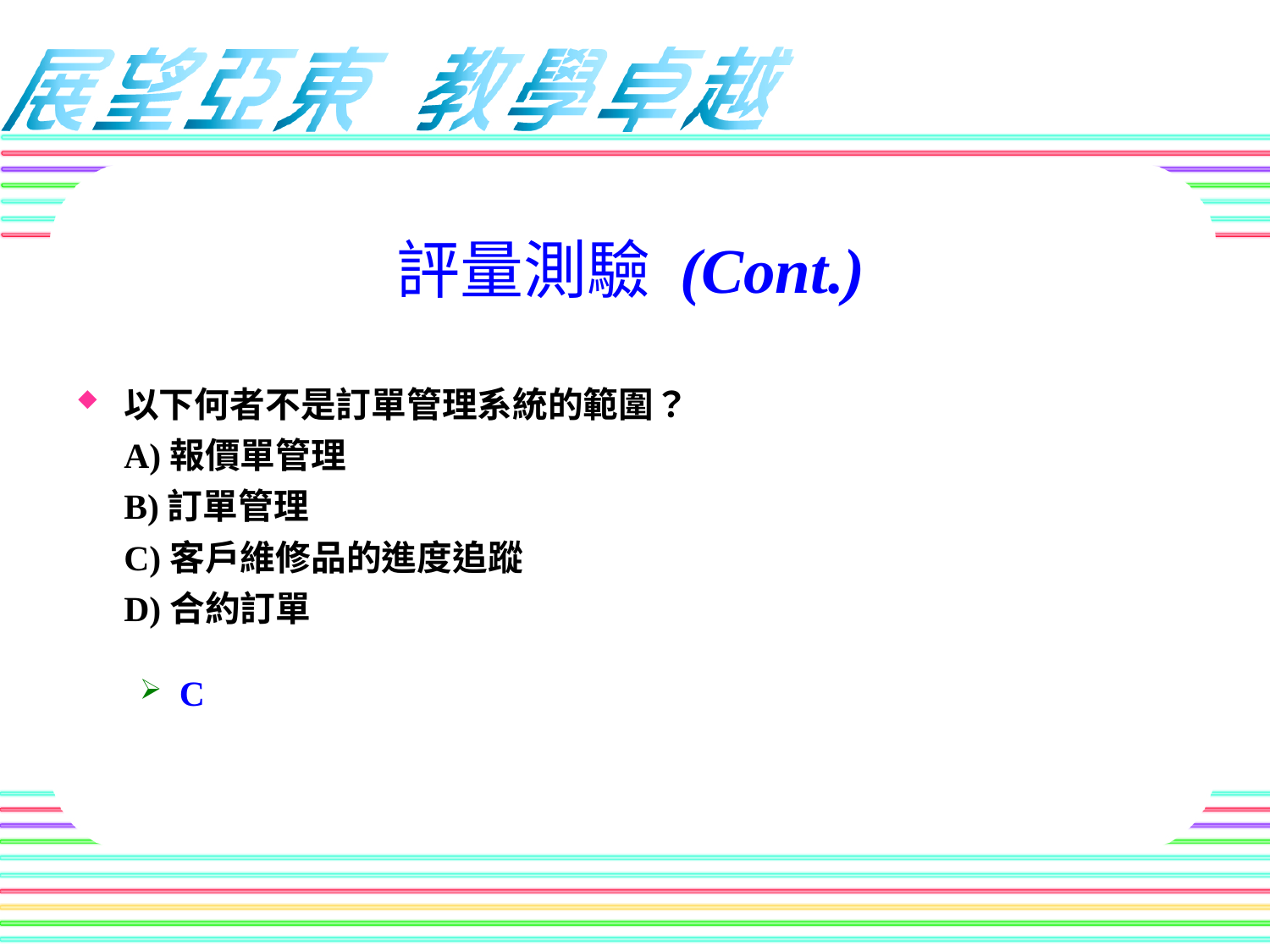

評量測驗 (Cont.)
以下何者不是訂單管理系統的範圍？
A)報價單管理
B)訂單管理
C)客戶維修品的進度追蹤
D)合約訂單
C